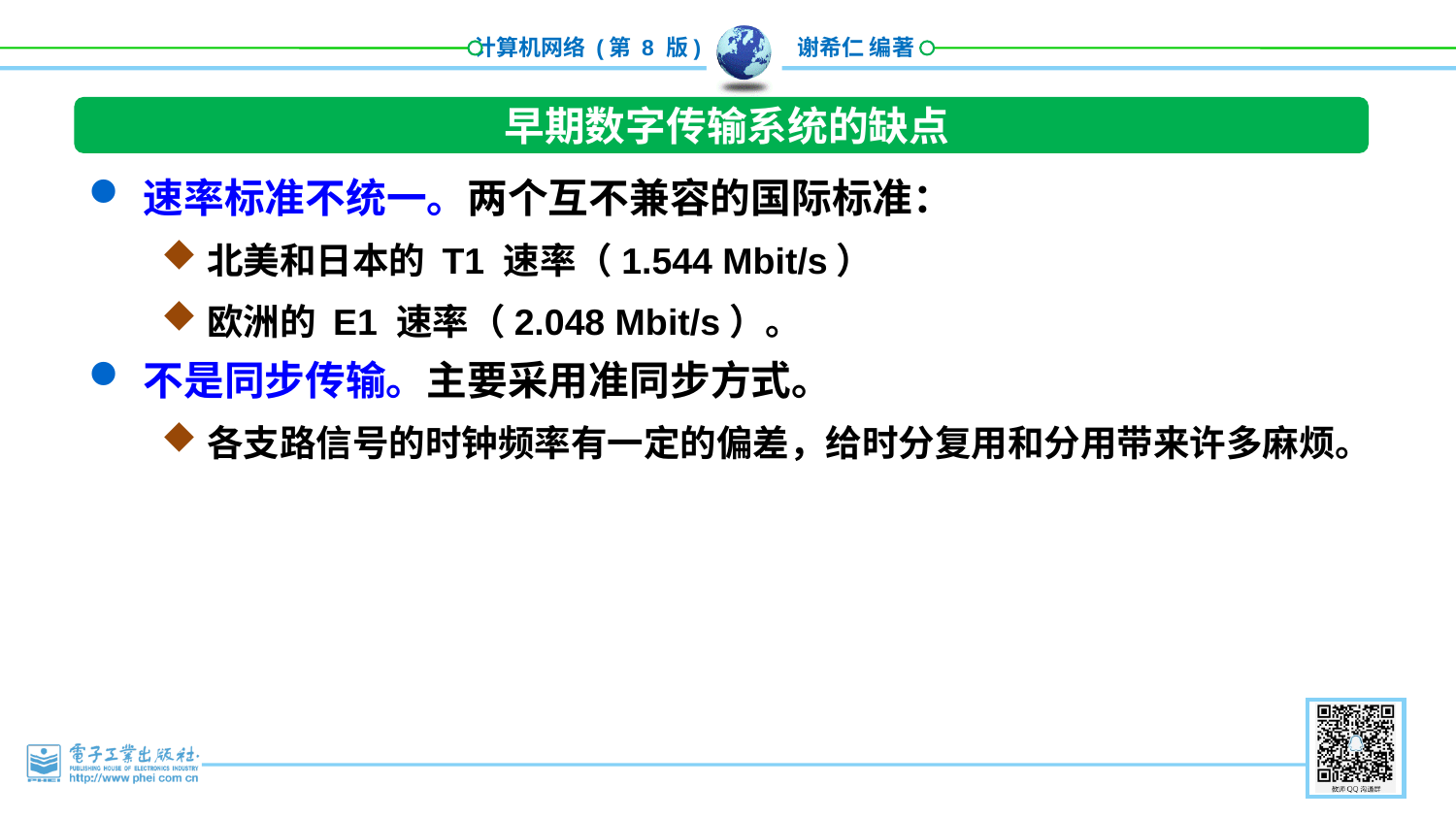

早期数字传输系统的缺点
速率标准不统一。两个互不兼容的国际标准：
北美和日本的 T1 速率（1.544 Mbit/s）
欧洲的 E1 速率（2.048 Mbit/s）。
不是同步传输。主要采用准同步方式。
各支路信号的时钟频率有一定的偏差，给时分复用和分用带来许多麻烦。